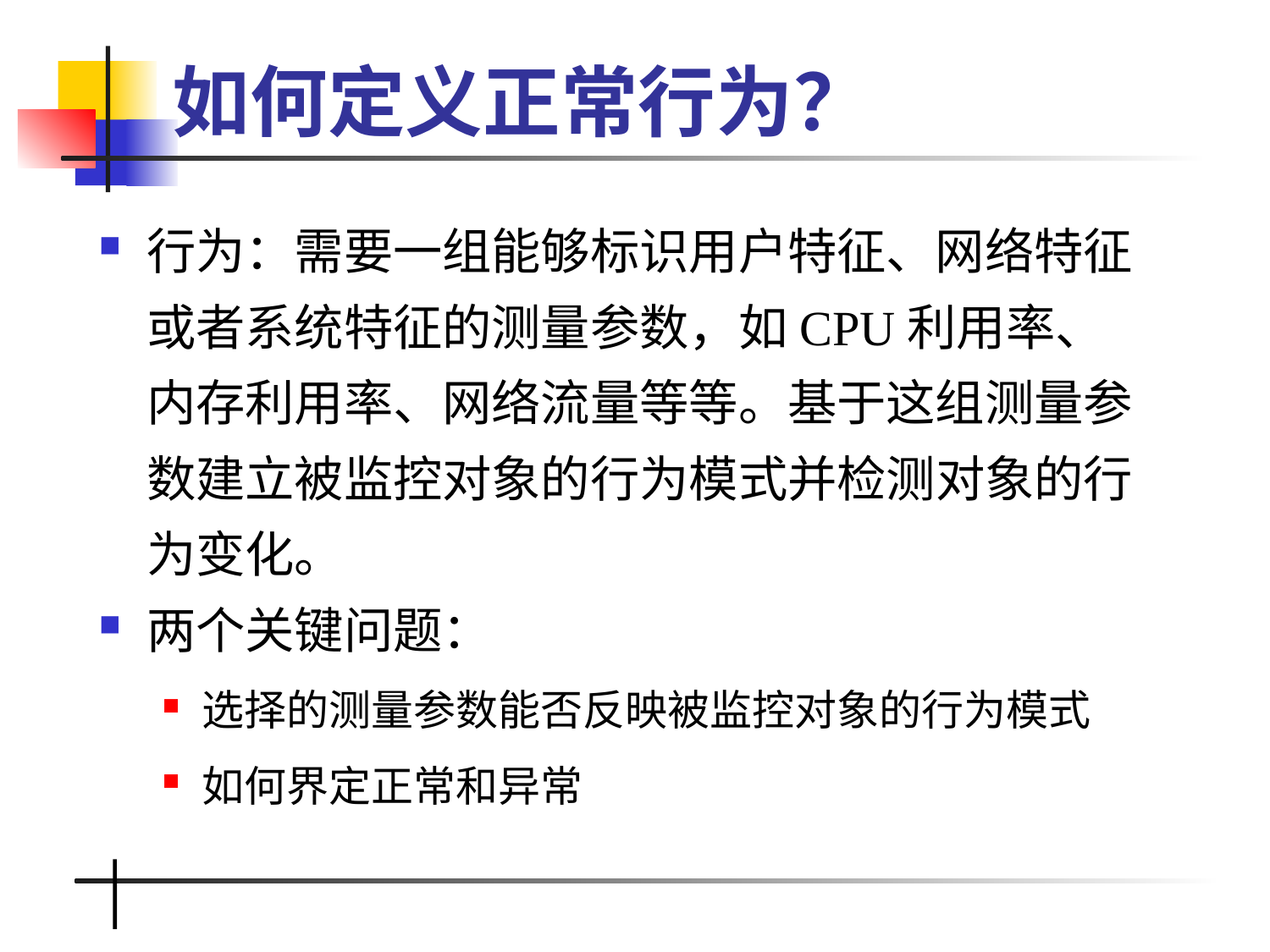

# 如何定义正常行为？
行为：需要一组能够标识用户特征、网络特征或者系统特征的测量参数，如CPU利用率、内存利用率、网络流量等等。基于这组测量参数建立被监控对象的行为模式并检测对象的行为变化。
两个关键问题：
选择的测量参数能否反映被监控对象的行为模式
如何界定正常和异常